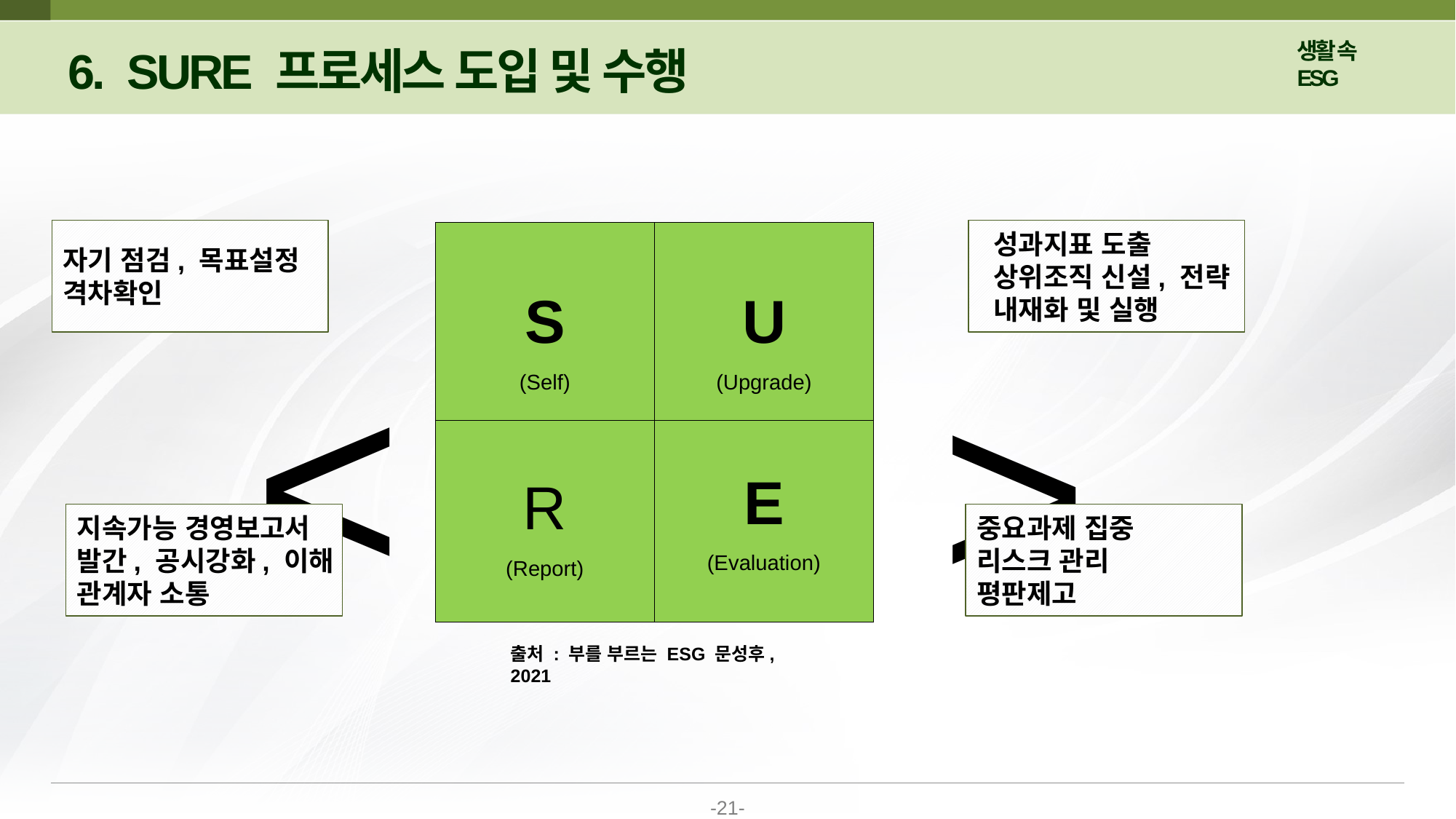

6.  SURE 프로세스 도입 및 수행
<
>
자기 점검, 목표설정
격차확인
 성과지표 도출
 상위조직 신설, 전략
 내재화 및 실행
| S (Self) | U (Upgrade) |
| --- | --- |
| R (Report) | E (Evaluation) |

지속가능 경영보고서
발간, 공시강화, 이해
관계자 소통
중요과제 집중
리스크 관리
평판제고
출처 : 부를 부르는 ESG 문성후, 2021